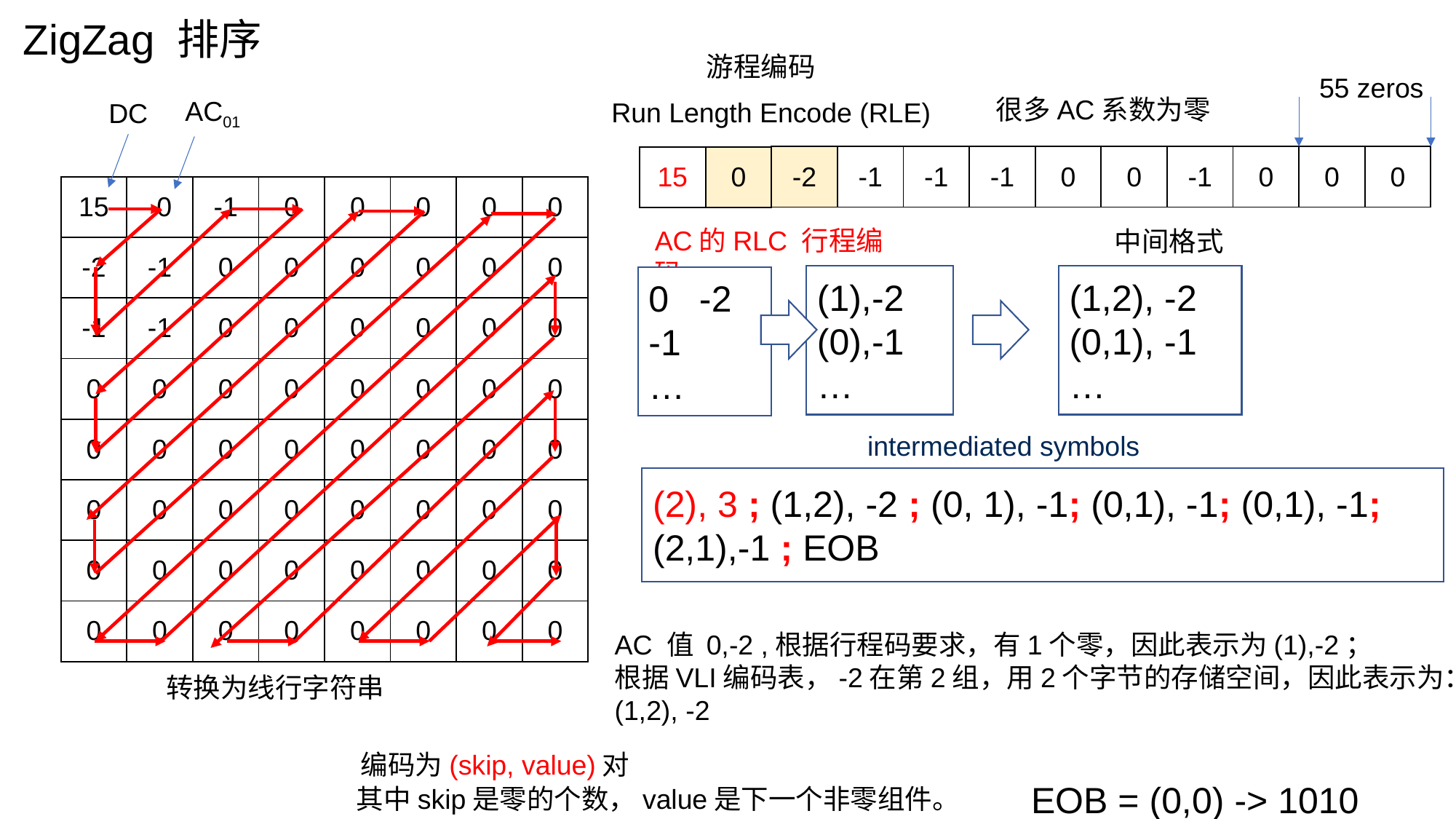

ZigZag 排序
游程编码
55 zeros
很多AC系数为零
AC01
Run Length Encode (RLE)
DC
| -2 | -1 |
| --- | --- |
| -1 | -1 |
| --- | --- |
| 0 | 0 |
| --- | --- |
| -1 | 0 |
| --- | --- |
| 0 | 0 |
| --- | --- |
| 15 | 0 |
| --- | --- |
| 15 | -0 | -1 | 0 | 0 | 0 | 0 | 0 |
| --- | --- | --- | --- | --- | --- | --- | --- |
| -2 | -1 | 0 | 0 | 0 | 0 | 0 | 0 |
| -1 | -1 | 0 | 0 | 0 | 0 | 0 | 0 |
| 0 | 0 | 0 | 0 | 0 | 0 | 0 | 0 |
| 0 | 0 | 0 | 0 | 0 | 0 | 0 | 0 |
| 0 | 0 | 0 | 0 | 0 | 0 | 0 | 0 |
| 0 | 0 | 0 | 0 | 0 | 0 | 0 | 0 |
| 0 | 0 | 0 | 0 | 0 | 0 | 0 | 0 |
AC的RLC 行程编码
中间格式
(1),-2
(0),-1
…
(1,2), -2
(0,1), -1
…
0   -2
-1
…

intermediated symbols
(2), 3 ; (1,2), -2 ; (0, 1), -1; (0,1), -1; (0,1), -1; (2,1),-1 ; EOB
AC 值 0,-2 ,根据行程码要求，有1个零，因此表示为(1),-2；
根据VLI编码表，-2在第2组，用2个字节的存储空间，因此表示为：
(1,2), -2
转换为线行字符串
编码为(skip, value)对
EOB = (0,0) -> 1010
其中skip是零的个数，value是下一个非零组件。